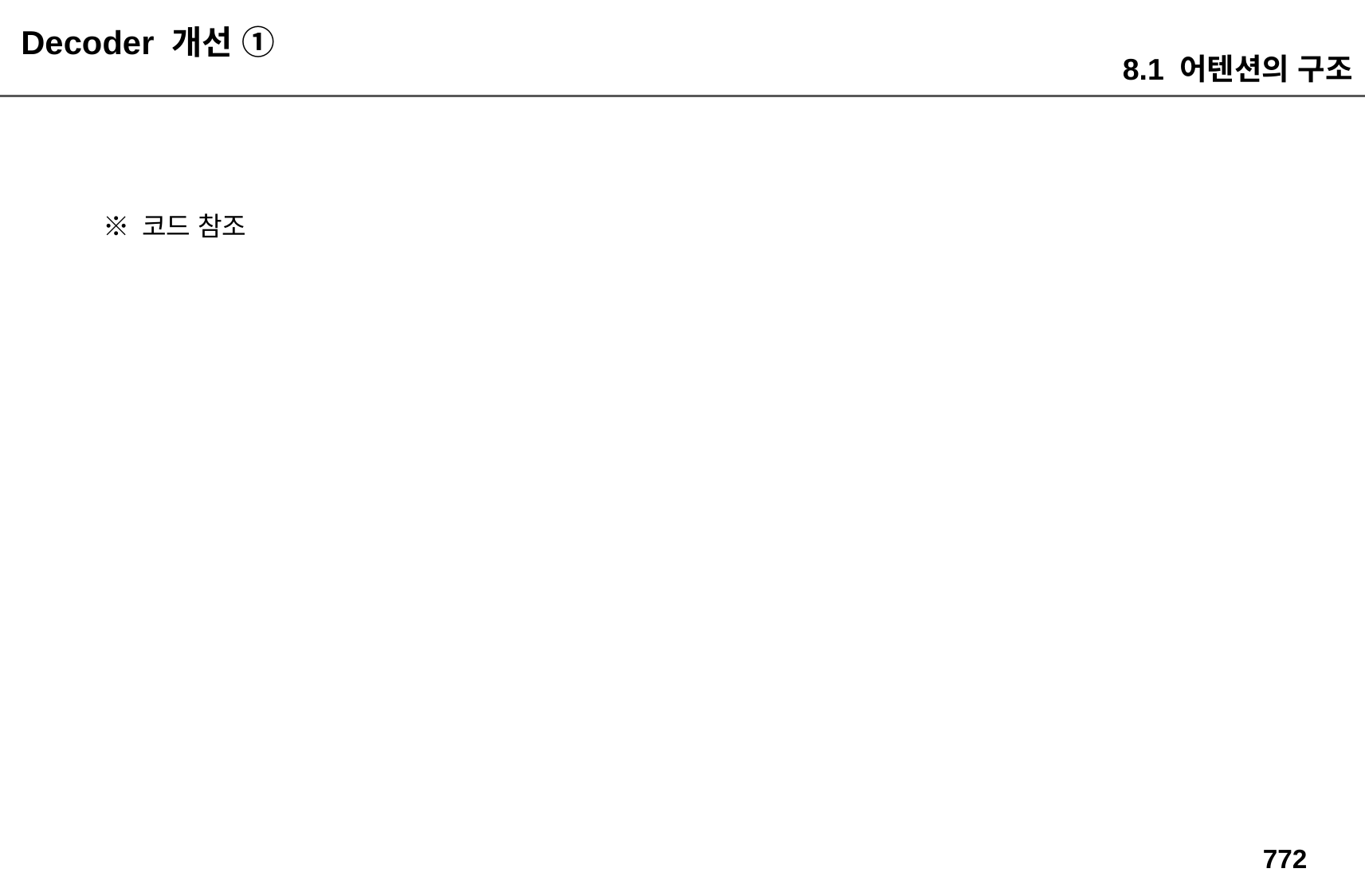

Decoder 개선 ①
8.1 어텐션의 구조
※ 코드 참조